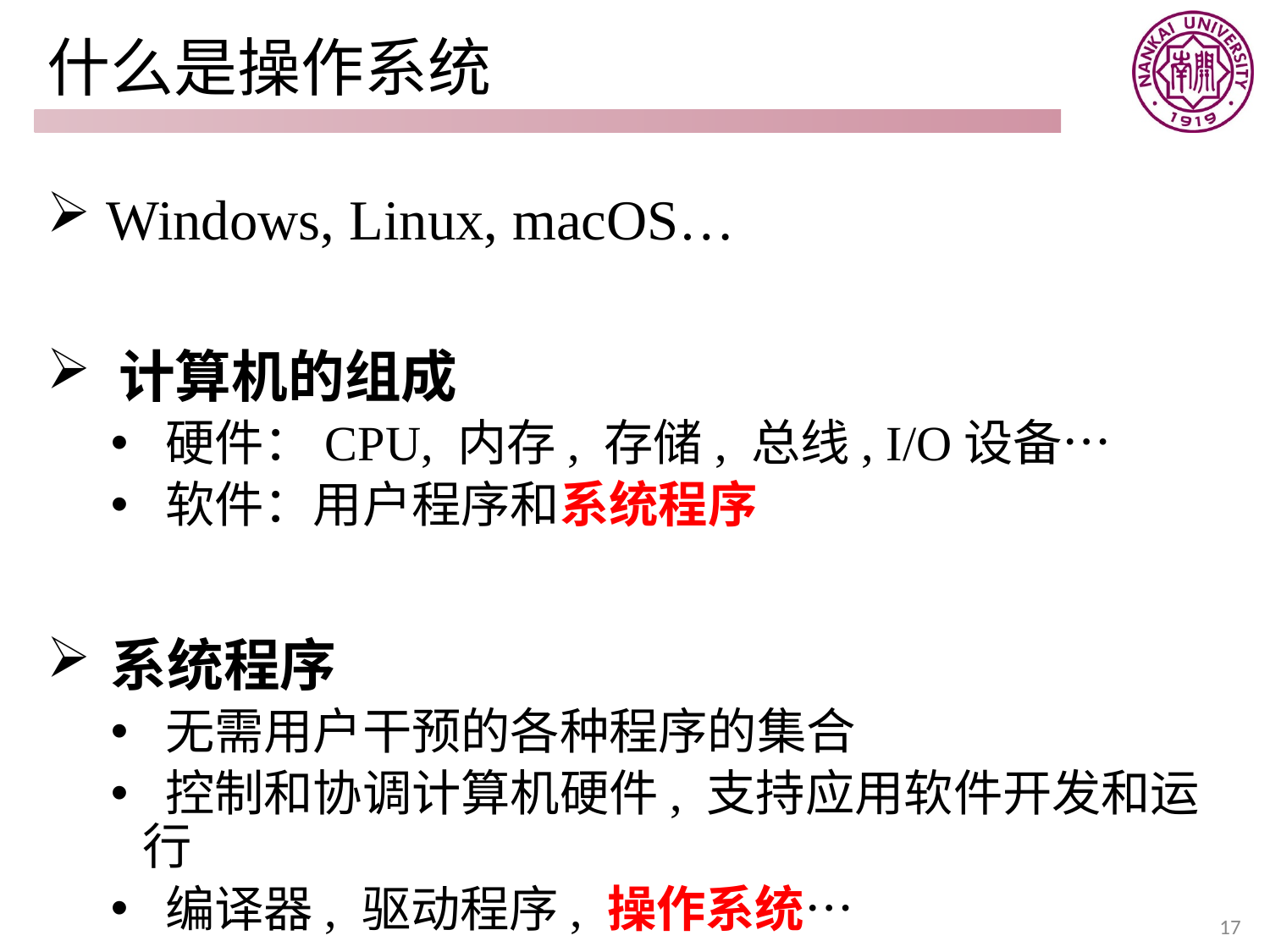

# 什么是操作系统
 Windows, Linux, macOS…

 计算机的组成
 硬件：CPU, 内存, 存储, 总线, I/O设备…
 软件：用户程序和系统程序

系统程序
 无需用户干预的各种程序的集合
 控制和协调计算机硬件, 支持应用软件开发和运行
 编译器, 驱动程序, 操作系统…
17